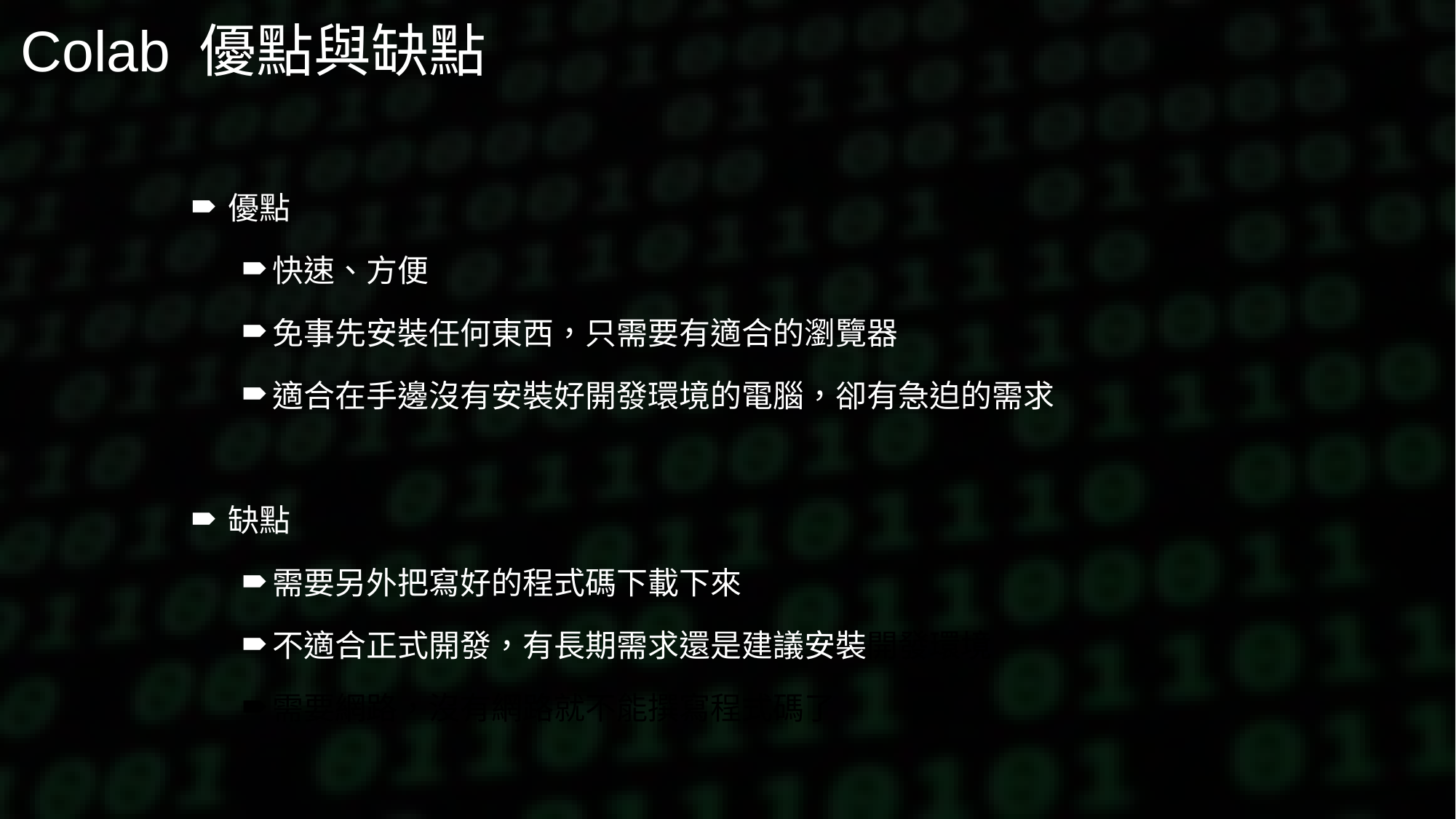

# Colab 優點與缺點
優點
快速、方便
免事先安裝任何東西，只需要有適合的瀏覽器
適合在手邊沒有安裝好開發環境的電腦，卻有急迫的需求

缺點
需要另外把寫好的程式碼下載下來
不適合正式開發，有長期需求還是建議安裝開發環境
需要網路，沒有網路就不能撰寫程式碼了